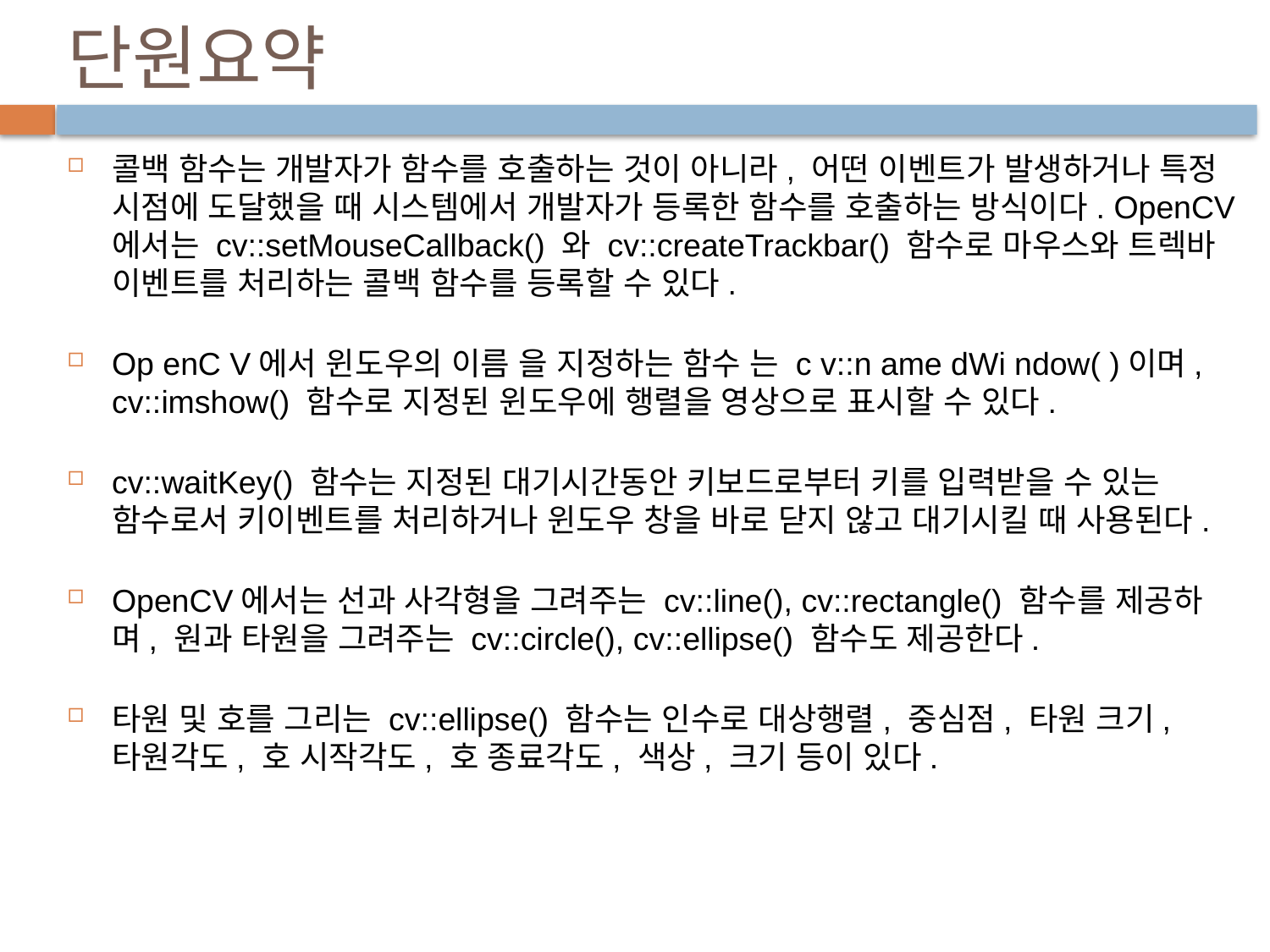

# 단원요약
콜백 함수는 개발자가 함수를 호출하는 것이 아니라, 어떤 이벤트가 발생하거나 특정 시점에 도달했을 때 시스템에서 개발자가 등록한 함수를 호출하는 방식이다. OpenCV에서는 cv::setMouseCallback() 와 cv::createTrackbar() 함수로 마우스와 트렉바 이벤트를 처리하는 콜백 함수를 등록할 수 있다.
Op enC V에서 윈도우의 이름 을 지정하는 함수 는 c v::n ame dWi ndow( )이며, cv::imshow() 함수로 지정된 윈도우에 행렬을 영상으로 표시할 수 있다.
cv::waitKey() 함수는 지정된 대기시간동안 키보드로부터 키를 입력받을 수 있는 함수로서 키이벤트를 처리하거나 윈도우 창을 바로 닫지 않고 대기시킬 때 사용된다.
OpenCV에서는 선과 사각형을 그려주는 cv::line(), cv::rectangle() 함수를 제공하며, 원과 타원을 그려주는 cv::circle(), cv::ellipse() 함수도 제공한다.
타원 및 호를 그리는 cv::ellipse() 함수는 인수로 대상행렬, 중심점, 타원 크기, 타원각도, 호 시작각도, 호 종료각도, 색상, 크기 등이 있다.